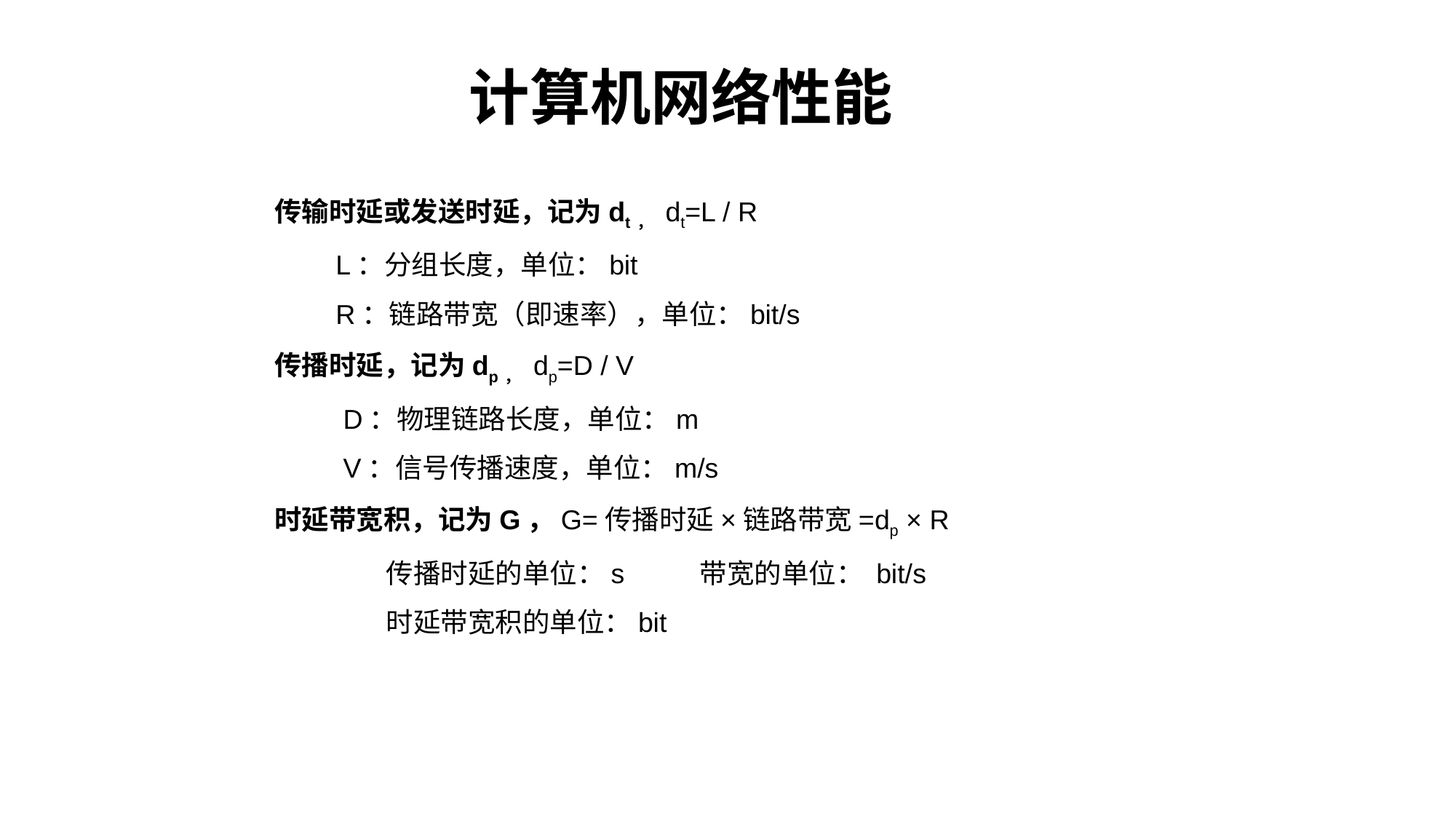

计算机网络性能
传输时延或发送时延，记为dt， dt=L / R
        L：分组长度，单位：bit
        R：链路带宽（即速率），单位：bit/s
传播时延，记为dp， dp=D / V
         D：物理链路长度，单位：m
         V：信号传播速度，单位：m/s
时延带宽积，记为G，G=传播时延×链路带宽=dp × R
                 传播时延的单位：s         带宽的单位： bit/s
                 时延带宽积的单位：bit